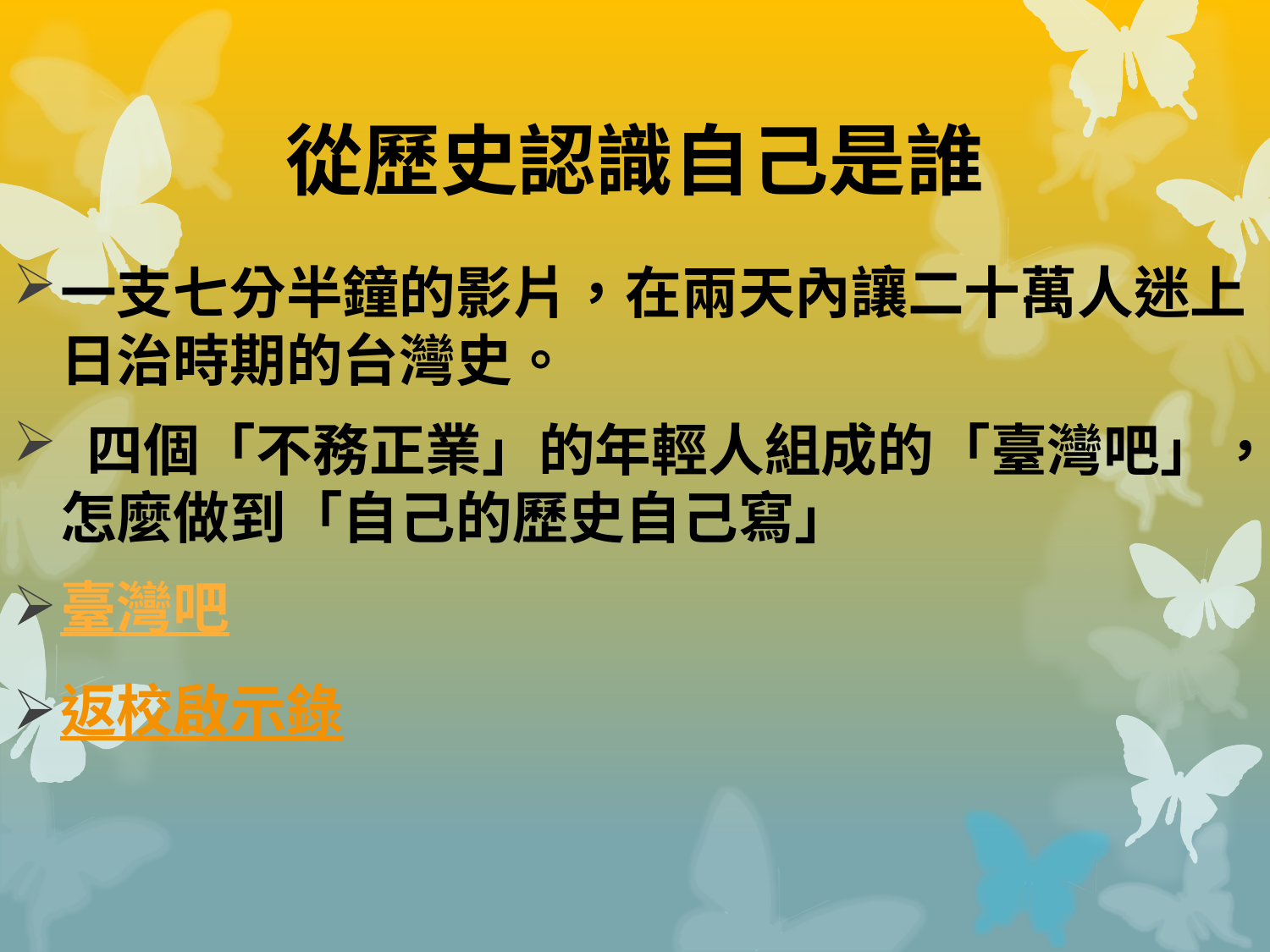

# 從歷史認識自己是誰
一支七分半鐘的影片，在兩天內讓二十萬人迷上日治時期的台灣史。
 四個「不務正業」的年輕人組成的「臺灣吧」，怎麼做到「自己的歷史自己寫」
臺灣吧
返校啟示錄